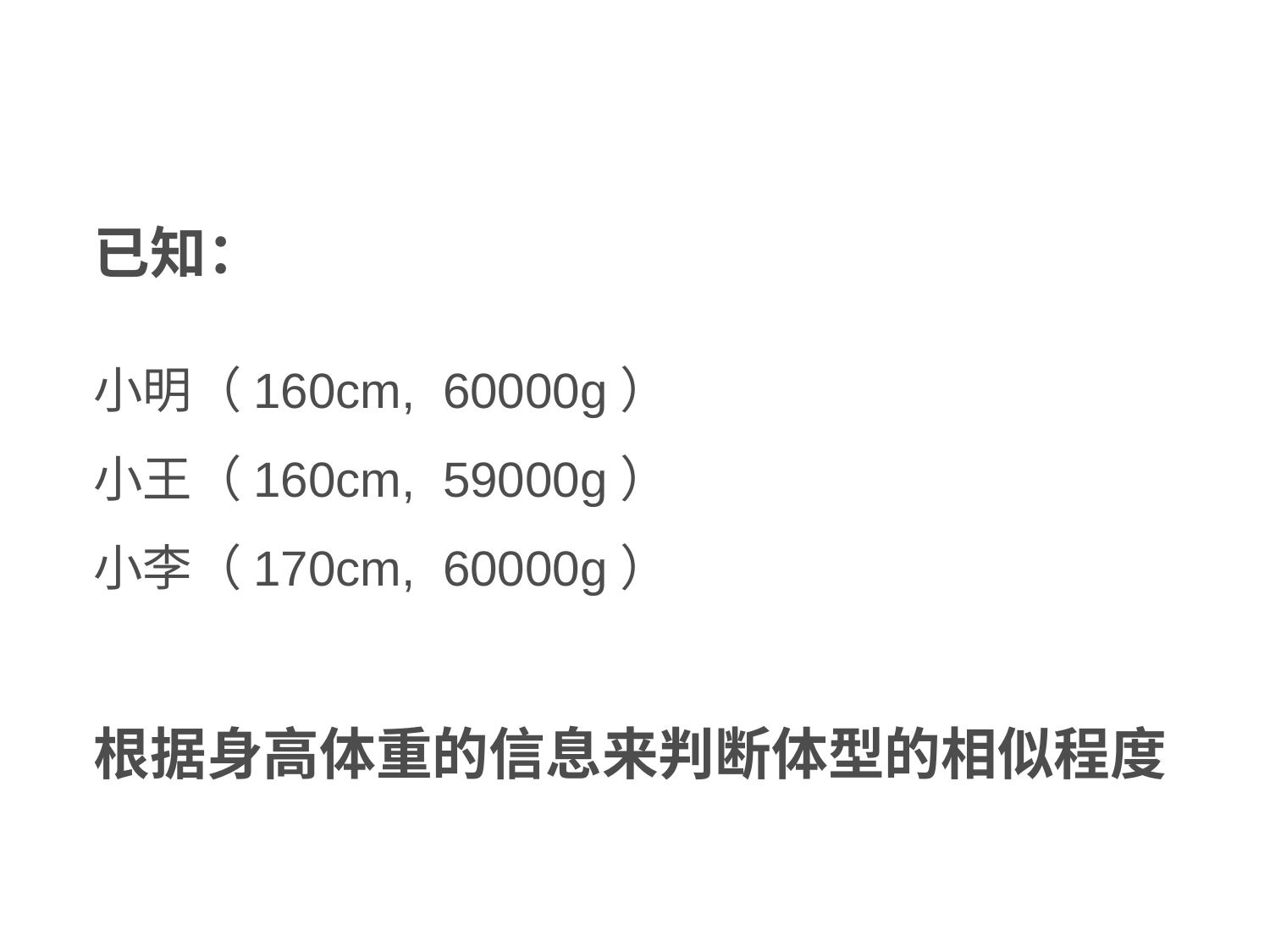

已知：
小明（160cm,  60000g）
小王（160cm,  59000g）
小李（170cm,  60000g）

根据身高体重的信息来判断体型的相似程度